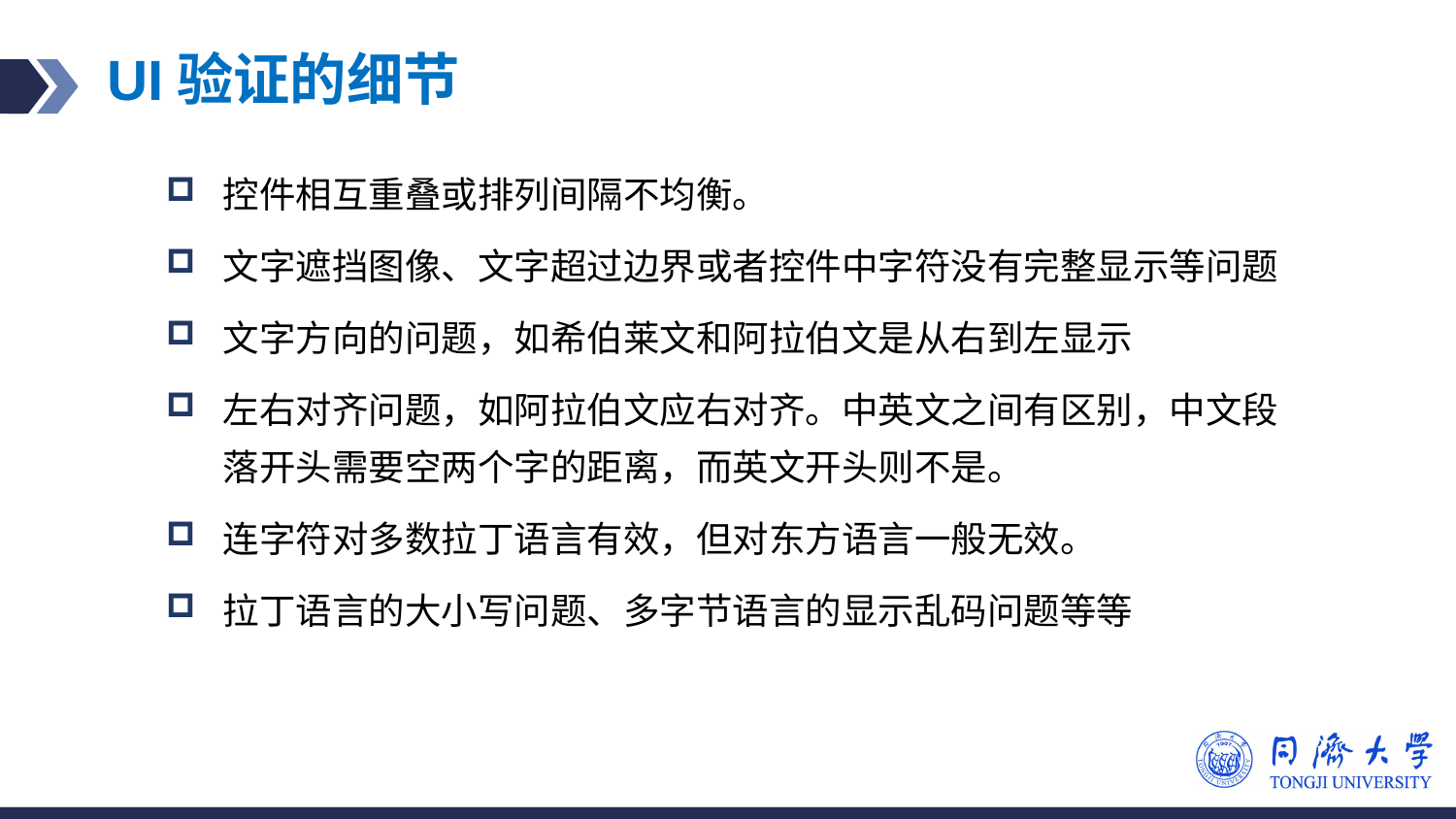

# UI验证的细节
控件相互重叠或排列间隔不均衡。
文字遮挡图像、文字超过边界或者控件中字符没有完整显示等问题
文字方向的问题，如希伯莱文和阿拉伯文是从右到左显示
左右对齐问题，如阿拉伯文应右对齐。中英文之间有区别，中文段落开头需要空两个字的距离，而英文开头则不是。
连字符对多数拉丁语言有效，但对东方语言一般无效。
拉丁语言的大小写问题、多字节语言的显示乱码问题等等